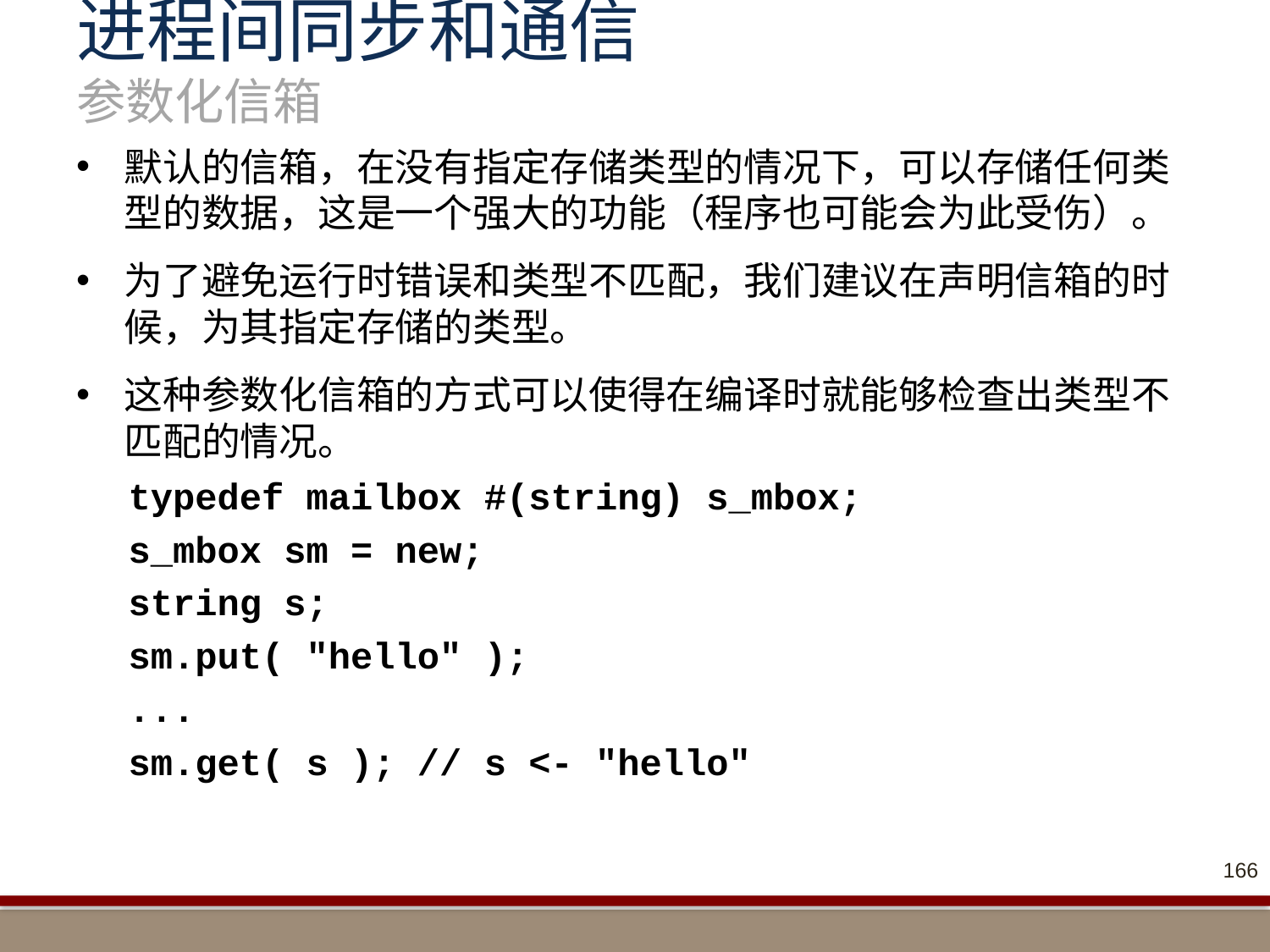

# 进程间同步和通信 参数化信箱
默认的信箱，在没有指定存储类型的情况下，可以存储任何类型的数据，这是一个强大的功能（程序也可能会为此受伤）。
为了避免运行时错误和类型不匹配，我们建议在声明信箱的时候，为其指定存储的类型。
这种参数化信箱的方式可以使得在编译时就能够检查出类型不匹配的情况。
typedef mailbox #(string) s_mbox;
s_mbox sm = new;
string s;
sm.put( "hello" );
...
sm.get( s ); // s <- "hello"
166